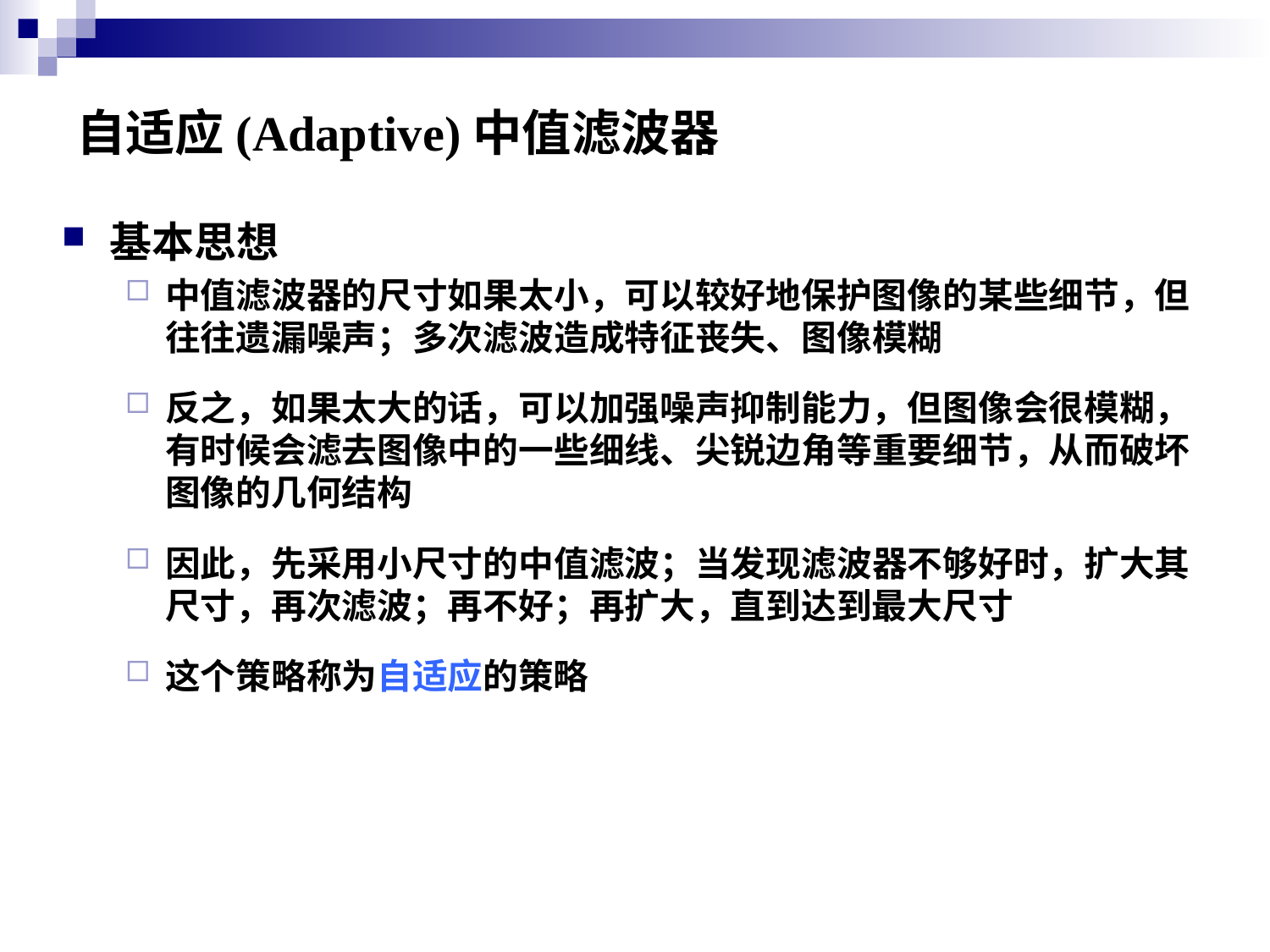

# 自适应(Adaptive)中值滤波器
基本思想
中值滤波器的尺寸如果太小，可以较好地保护图像的某些细节，但往往遗漏噪声；多次滤波造成特征丧失、图像模糊
反之，如果太大的话，可以加强噪声抑制能力，但图像会很模糊，有时候会滤去图像中的一些细线、尖锐边角等重要细节，从而破坏图像的几何结构
因此，先采用小尺寸的中值滤波；当发现滤波器不够好时，扩大其尺寸，再次滤波；再不好；再扩大，直到达到最大尺寸
这个策略称为自适应的策略